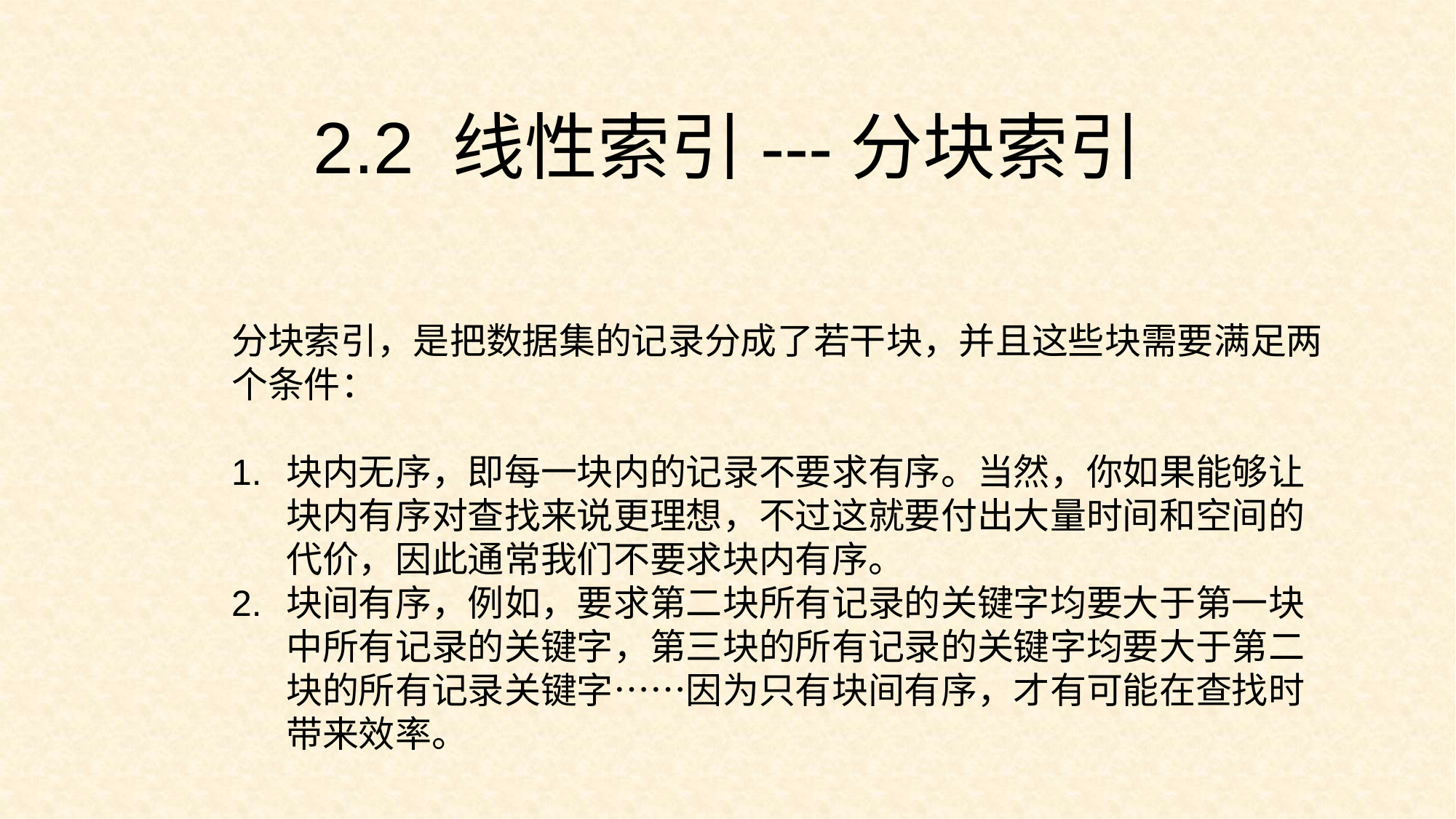

2.2 线性索引---分块索引
分块索引，是把数据集的记录分成了若干块，并且这些块需要满足两个条件：

块内无序，即每一块内的记录不要求有序。当然，你如果能够让块内有序对查找来说更理想，不过这就要付出大量时间和空间的代价，因此通常我们不要求块内有序。
块间有序，例如，要求第二块所有记录的关键字均要大于第一块中所有记录的关键字，第三块的所有记录的关键字均要大于第二块的所有记录关键字……因为只有块间有序，才有可能在查找时带来效率。